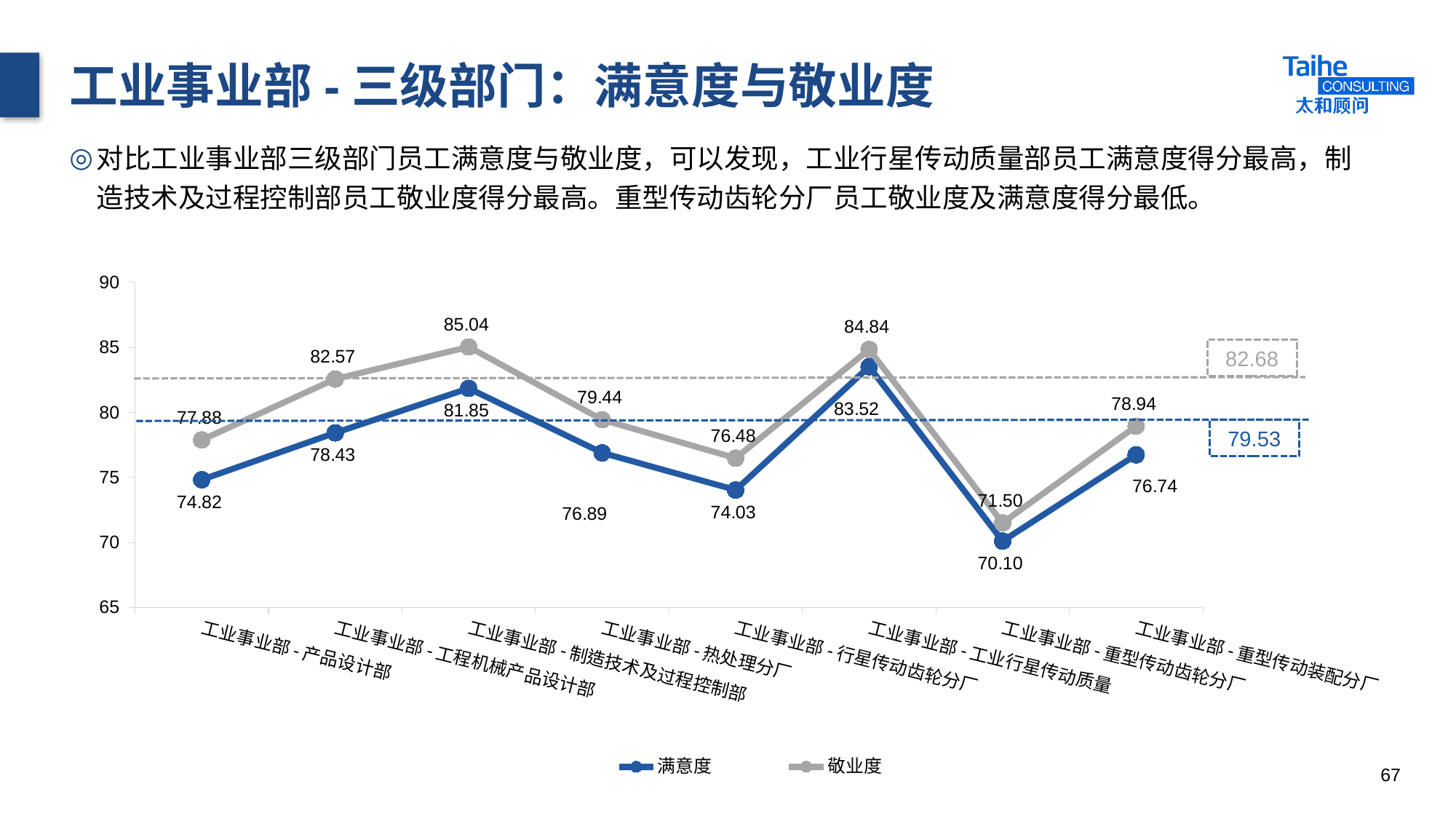

# 工业事业部-三级部门：满意度与敬业度
对比工业事业部三级部门员工满意度与敬业度，可以发现，工业行星传动质量部员工满意度得分最高，制造技术及过程控制部员工敬业度得分最高。重型传动齿轮分厂员工敬业度及满意度得分最低。

### Chart

| Category | 满意度 | 敬业度 |
|---|---|---|
| 工业事业部-产品设计部 | 74.82 | 77.88 |
| 工业事业部-工程机械产品设计部 | 78.43 | 82.57 |
| 工业事业部-制造技术及过程控制部 | 81.85 | 85.04 |
| 工业事业部-热处理分厂 | 76.89 | 79.44 |
| 工业事业部-行星传动齿轮分厂 | 74.03 | 76.48 |
| 工业事业部-工业行星传动质量 | 83.52 | 84.84 |
| 工业事业部-重型传动齿轮分厂 | 70.1 | 71.5 |
| 工业事业部-重型传动装配分厂 | 76.74 | 78.94 |
82.68
79.53
67